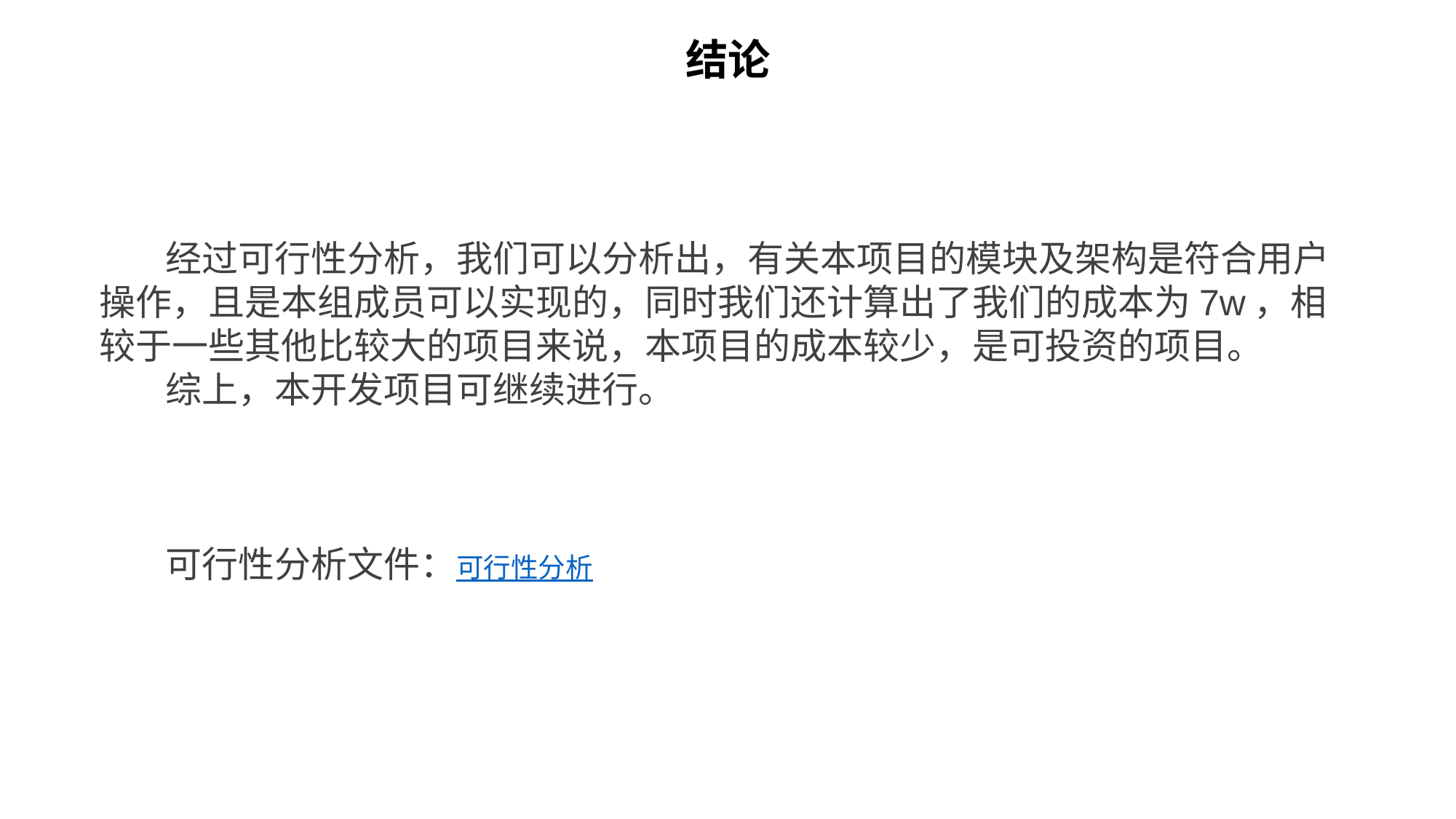

结论
       经过可行性分析，我们可以分析出，有关本项目的模块及架构是符合用户操作，且是本组成员可以实现的，同时我们还计算出了我们的成本为7w，相较于一些其他比较大的项目来说，本项目的成本较少，是可投资的项目。
       综上，本开发项目可继续进行。

       可行性分析文件：可行性分析